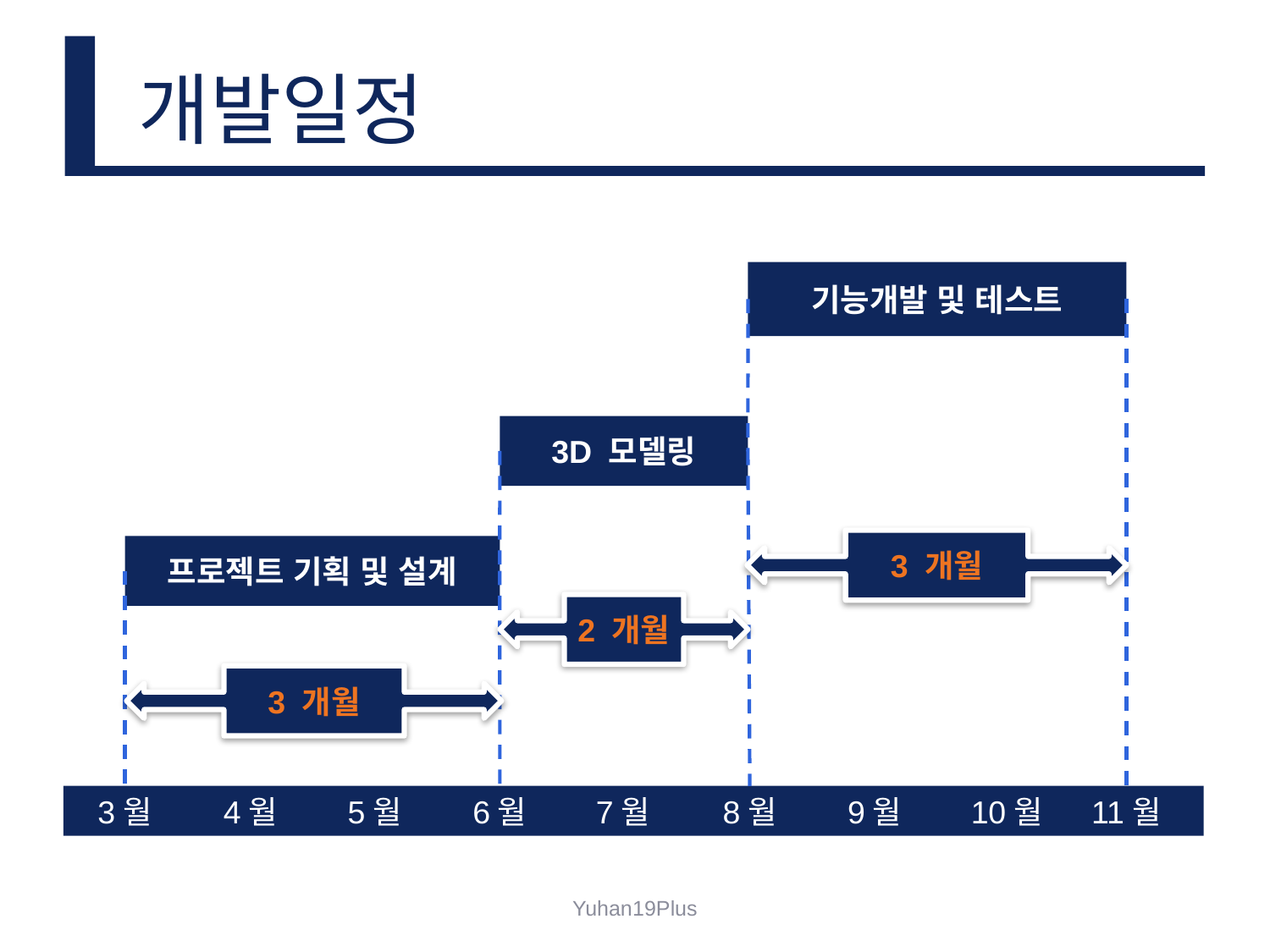

# 개발일정
기능개발 및 테스트
3D 모델링
3 개월
프로젝트 기획 및 설계
2 개월
3 개월

3월
4월
5월
6월
7월
8월
9월
10월
11월
Yuhan19Plus